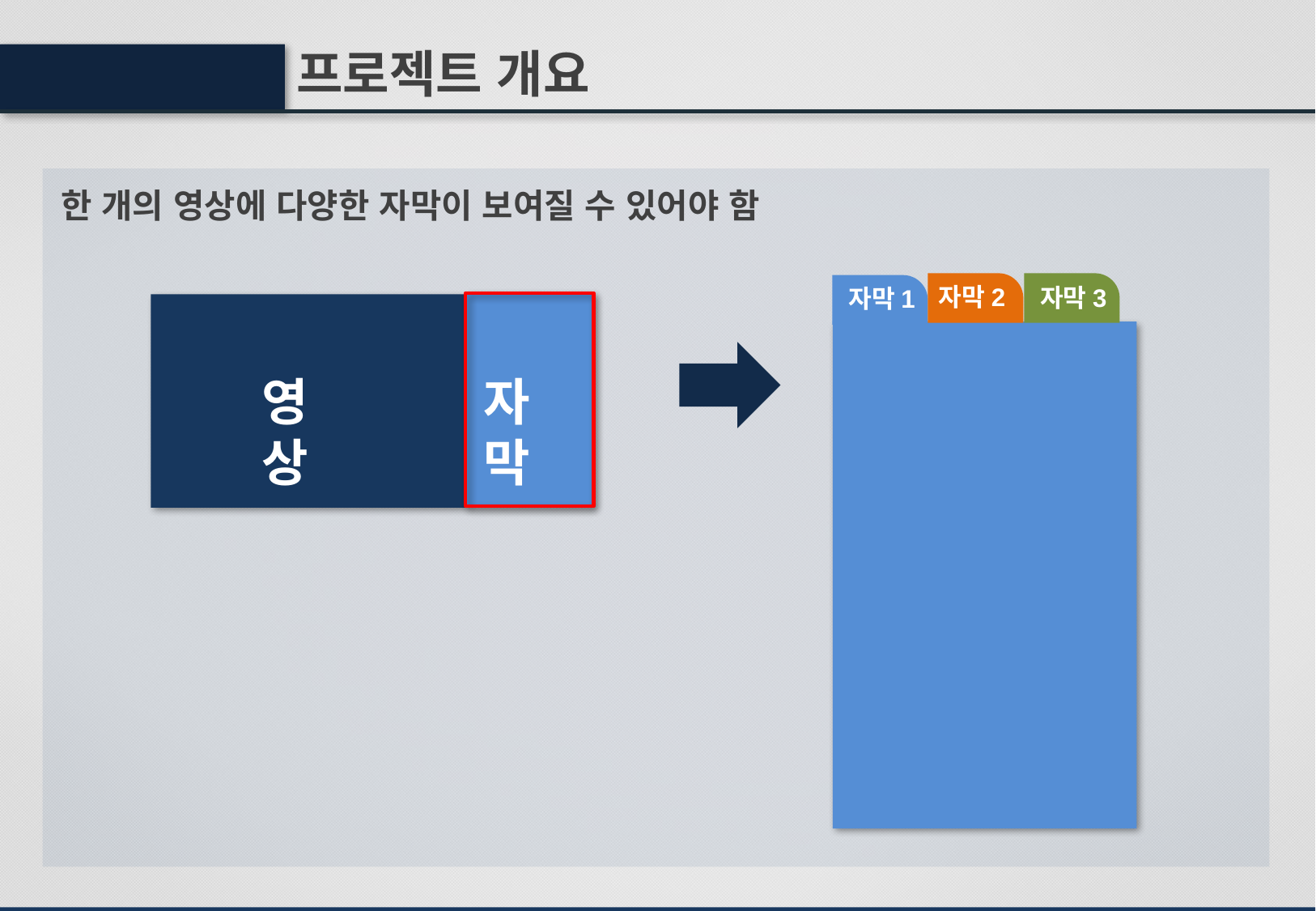

프로젝트 개요

한 개의 영상에 다양한 자막이 보여질 수 있어야 함

자막2
자막3
자막1

영상
자막